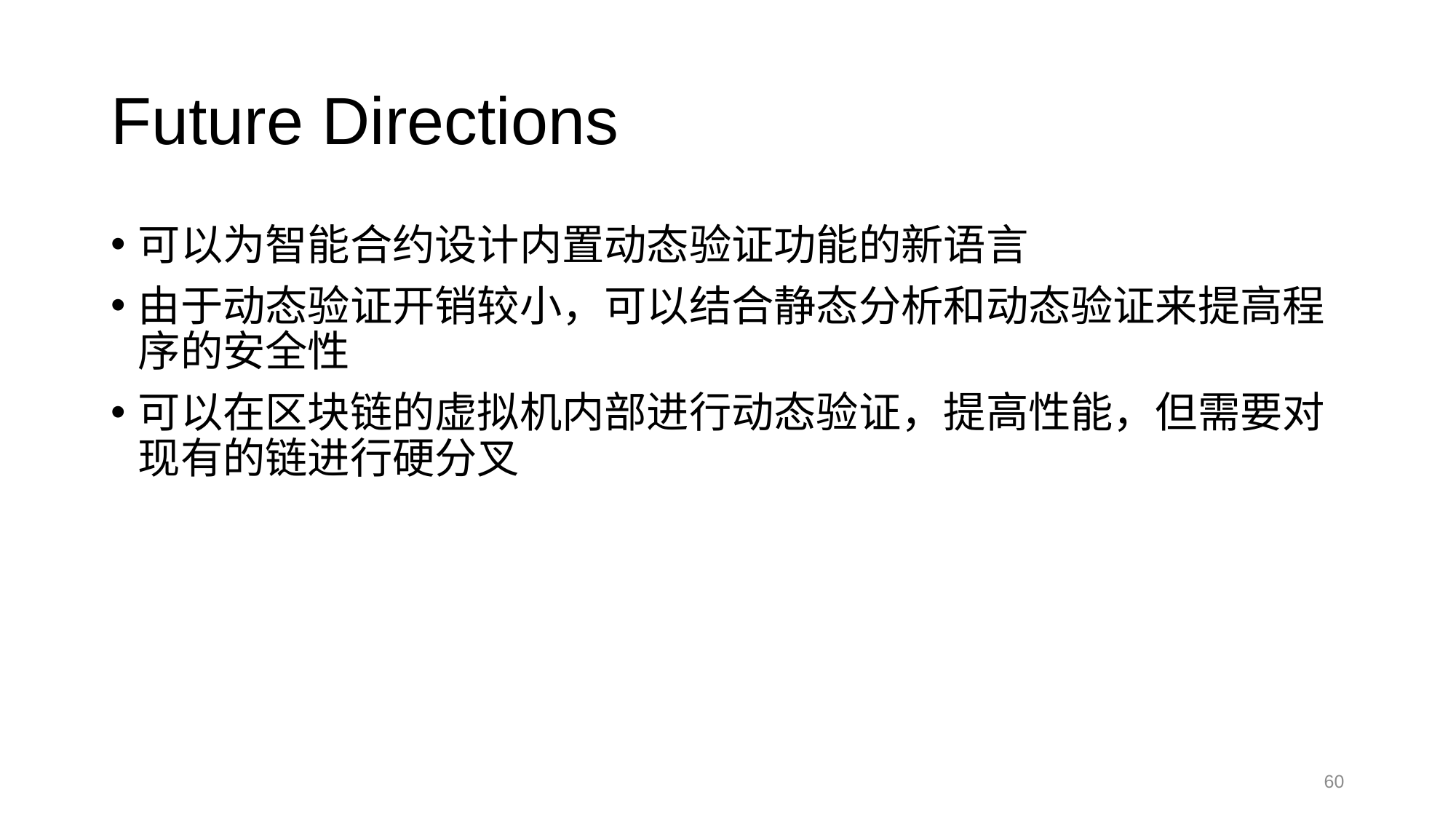

# Future Directions
可以为智能合约设计内置动态验证功能的新语言
由于动态验证开销较小，可以结合静态分析和动态验证来提高程序的安全性
可以在区块链的虚拟机内部进行动态验证，提高性能，但需要对现有的链进行硬分叉
60